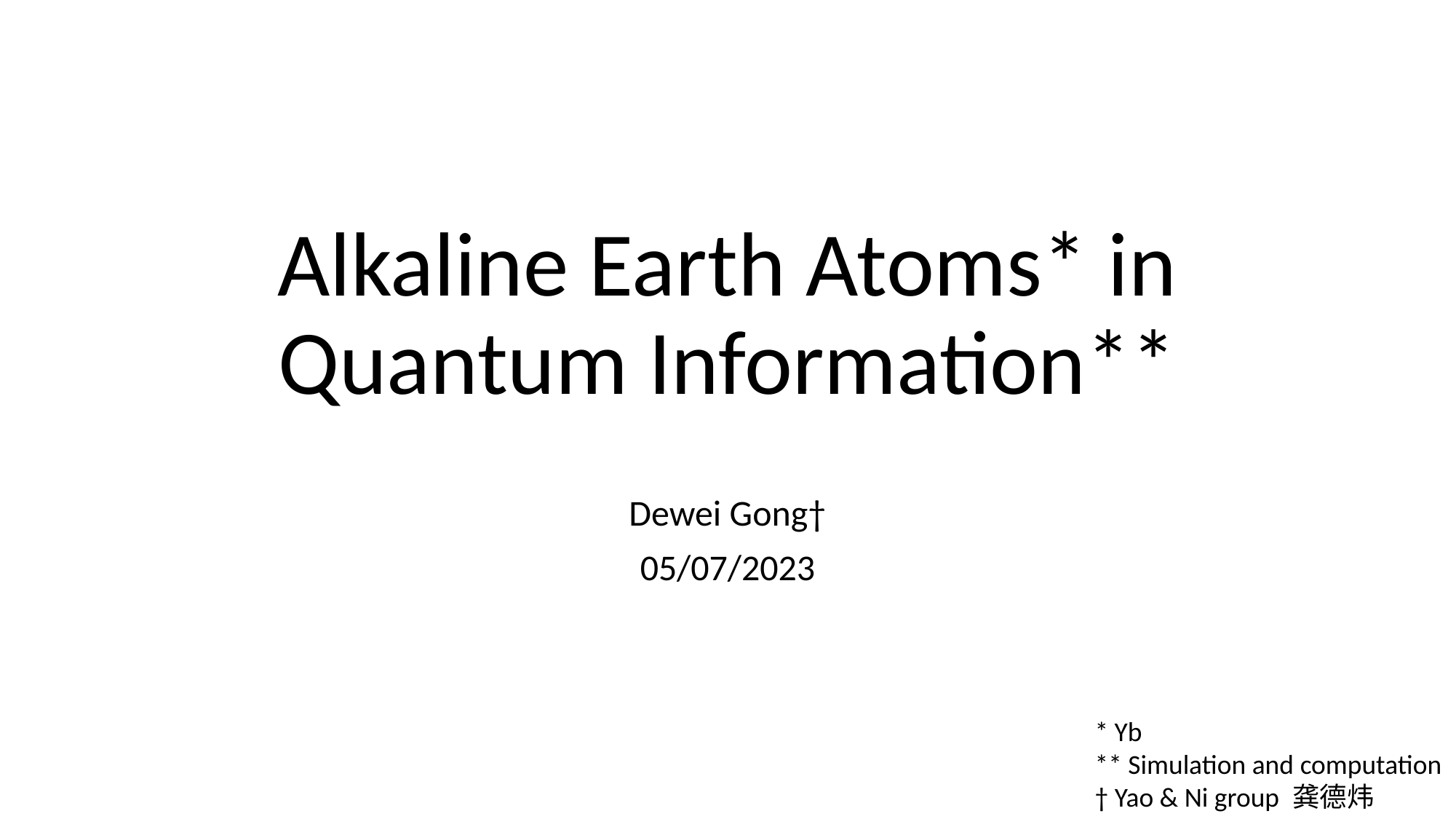

# Alkaline Earth Atoms* in Quantum Information**

Dewei Gong†
05/07/2023
* Yb
** Simulation and computation
† Yao & Ni group 龚德炜